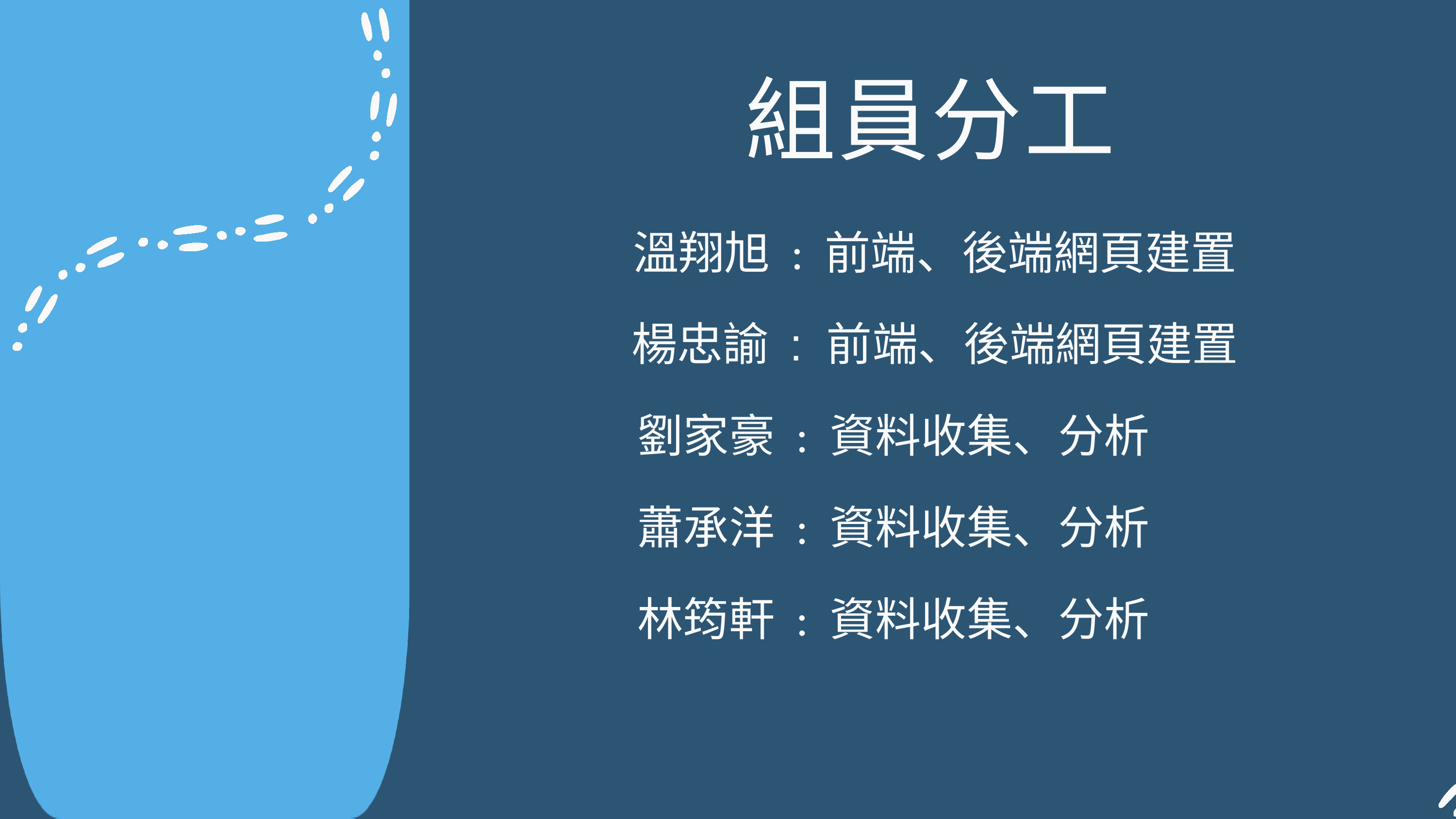

組員分工

       溫翔旭 : 前端、後端網頁建置

       楊忠諭 : 前端、後端網頁建置

劉家豪 : 資料收集、分析

蕭承洋 : 資料收集、分析

林筠軒 : 資料收集、分析